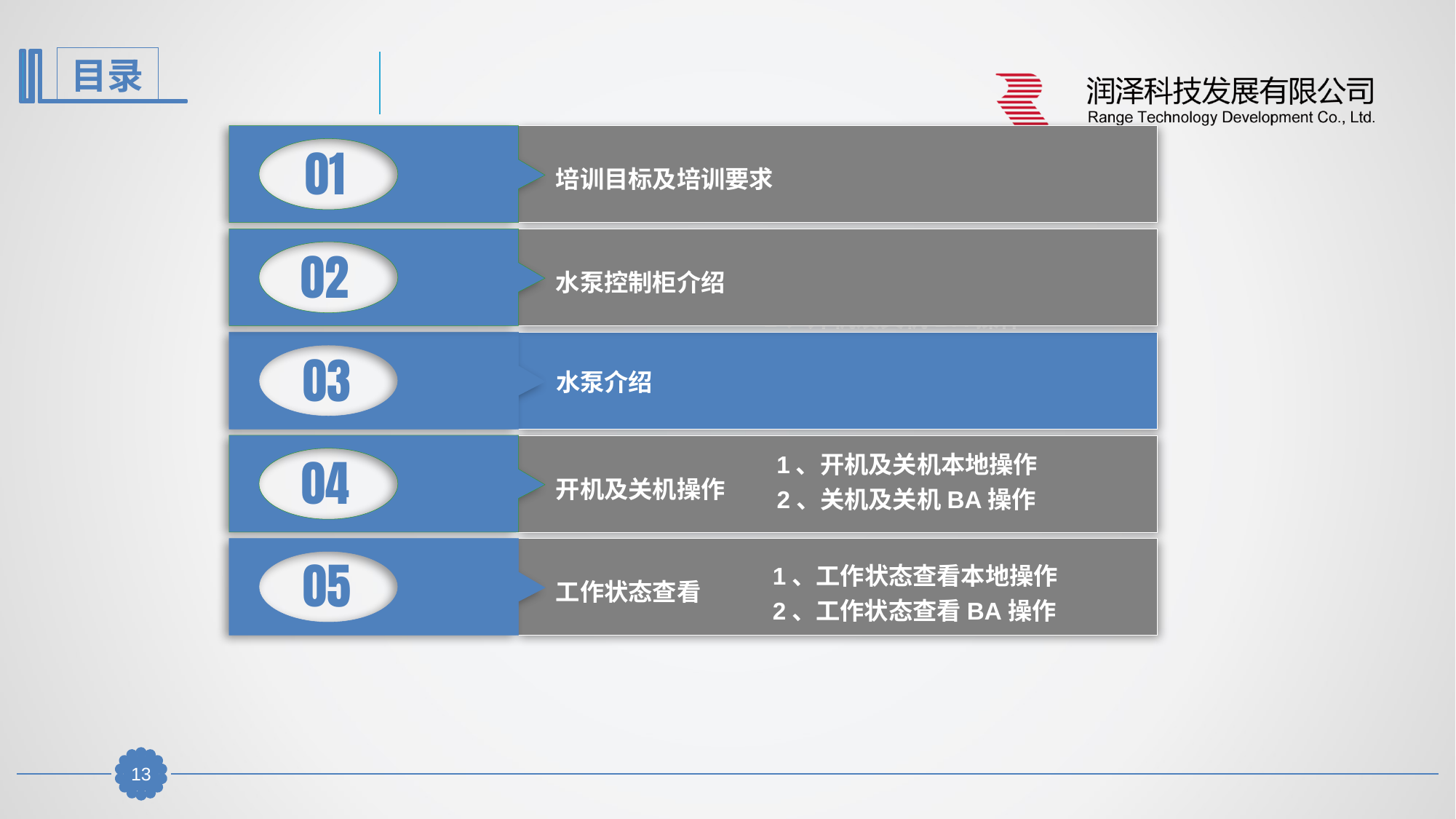

01
培训目标及培训要求

02
水泵控制柜介绍
1、开机及关机本地操作
2、开机及关机BA操作

03
水泵介绍

04
开机及关机操作
1、开机及关机本地操作
2、关机及关机BA操作

05
工作状态查看
1、工作状态查看本地操作
2、工作状态查看BA操作
13